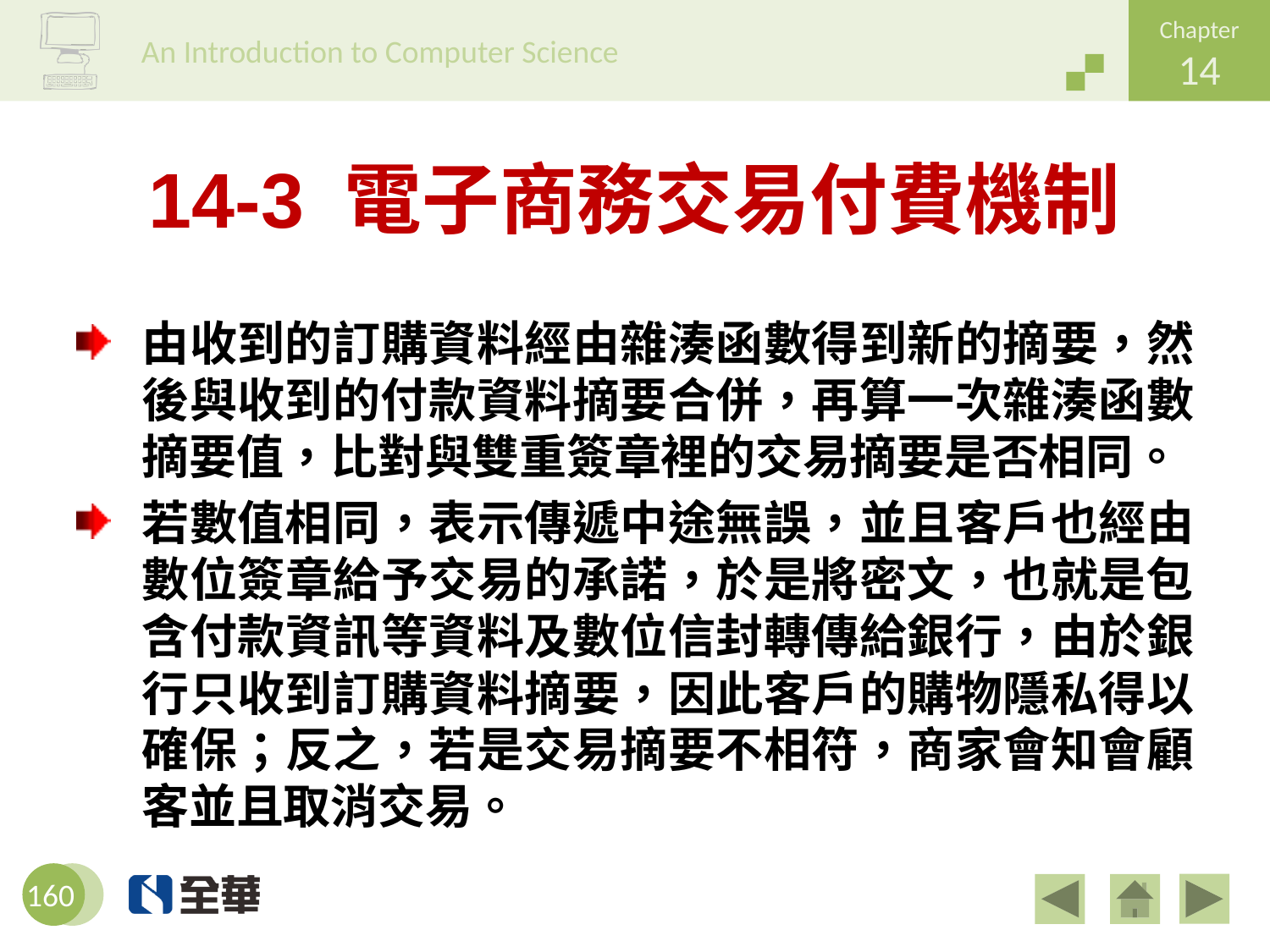

# 14-3 電子商務交易付費機制
由收到的訂購資料經由雜湊函數得到新的摘要，然後與收到的付款資料摘要合併，再算一次雜湊函數摘要值，比對與雙重簽章裡的交易摘要是否相同。
若數值相同，表示傳遞中途無誤，並且客戶也經由數位簽章給予交易的承諾，於是將密文，也就是包含付款資訊等資料及數位信封轉傳給銀行，由於銀行只收到訂購資料摘要，因此客戶的購物隱私得以確保；反之，若是交易摘要不相符，商家會知會顧客並且取消交易。